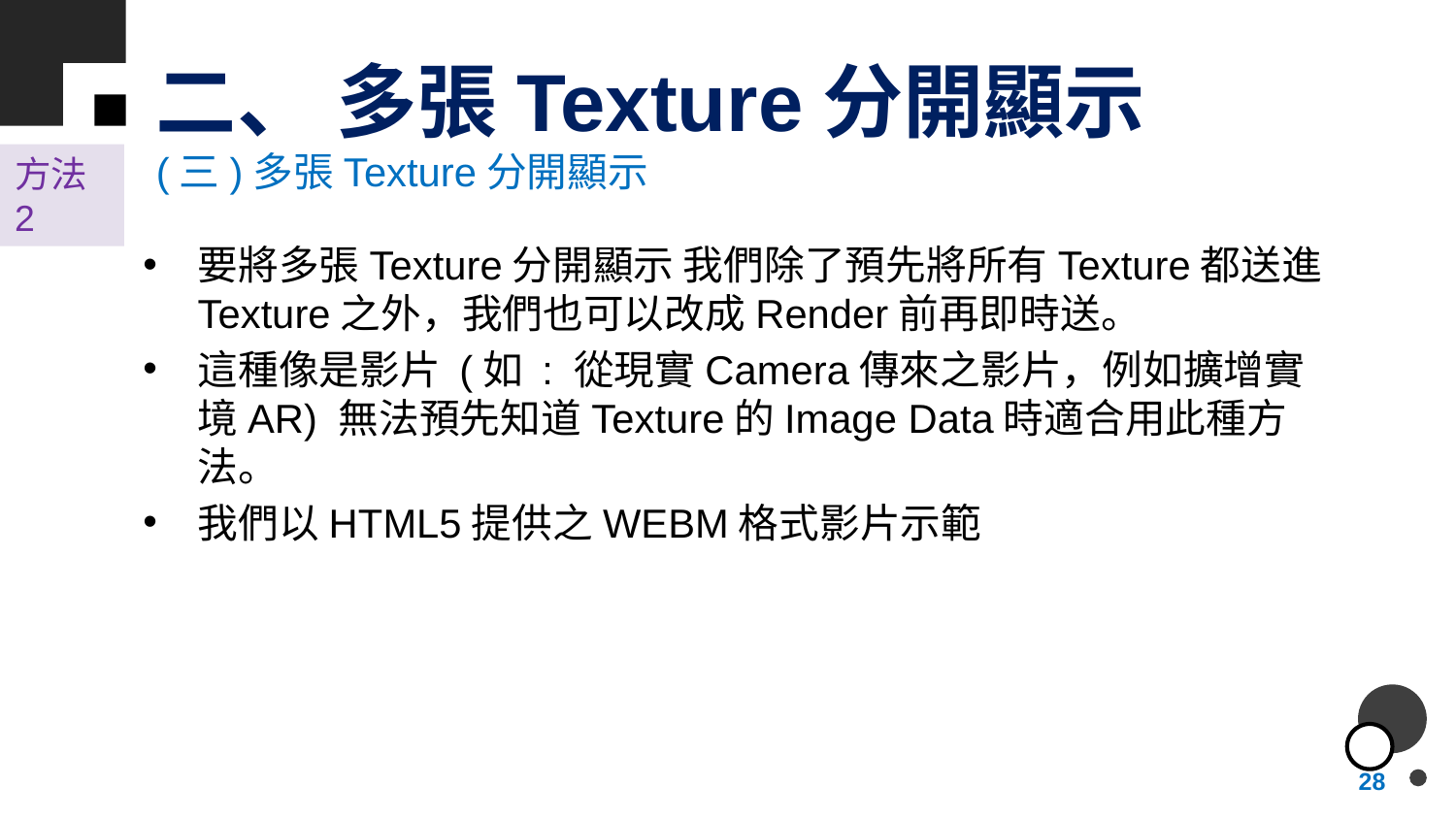

# 二、 多張Texture分開顯示
(三)多張Texture分開顯示
方法2
要將多張Texture分開顯示 我們除了預先將所有Texture都送進Texture之外，我們也可以改成Render前再即時送。
這種像是影片 (如 : 從現實Camera傳來之影片，例如擴增實境AR) 無法預先知道Texture的Image Data時適合用此種方法。
我們以HTML5提供之WEBM格式影片示範

28